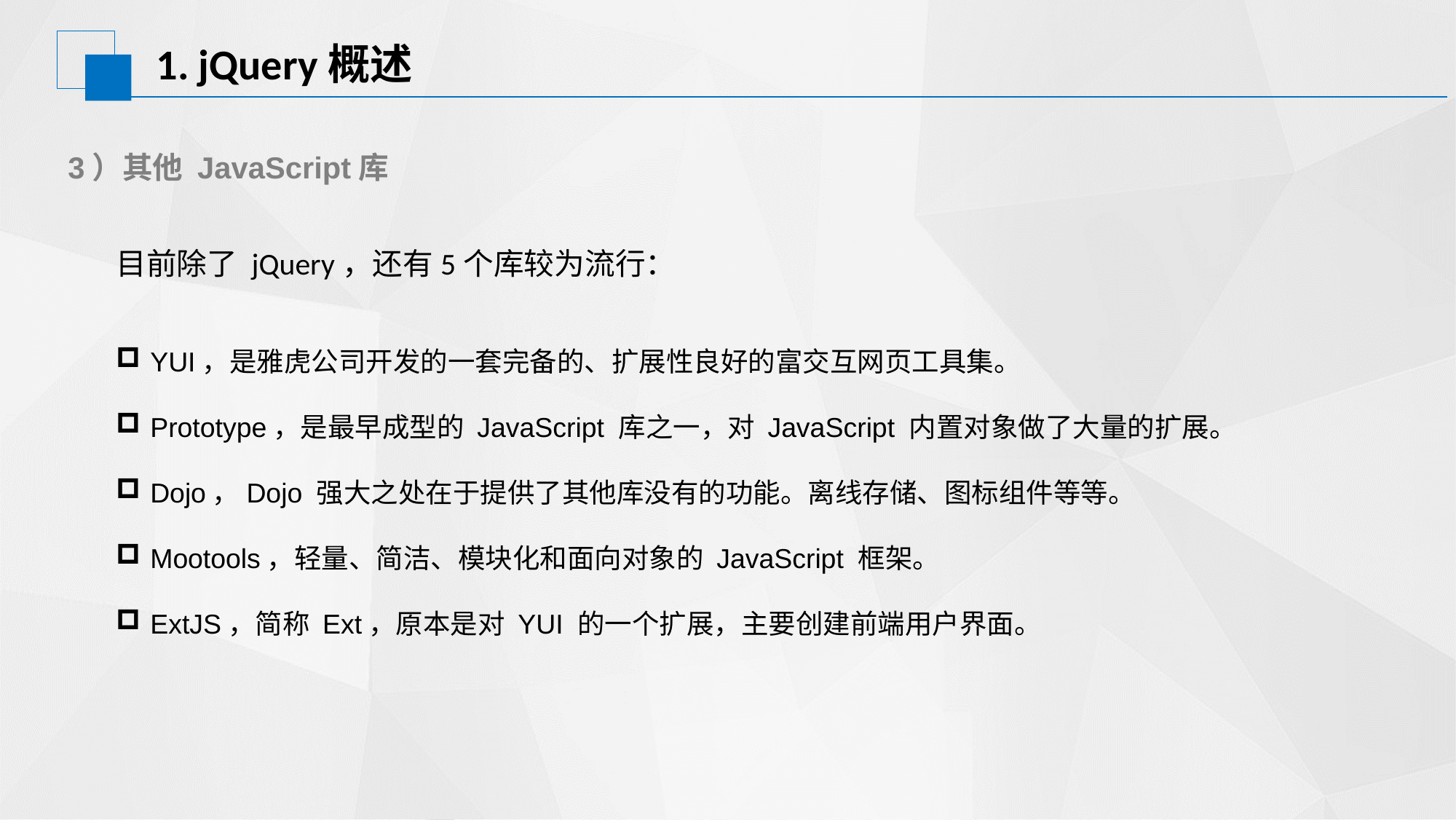

# 1. jQuery概述
3）其他 JavaScript库
目前除了 jQuery，还有5个库较为流行：
YUI，是雅虎公司开发的一套完备的、扩展性良好的富交互网页工具集。
Prototype，是最早成型的 JavaScript 库之一，对 JavaScript 内置对象做了大量的扩展。
Dojo，Dojo 强大之处在于提供了其他库没有的功能。离线存储、图标组件等等。
Mootools，轻量、简洁、模块化和面向对象的 JavaScript 框架。
ExtJS，简称 Ext，原本是对 YUI 的一个扩展，主要创建前端用户界面。